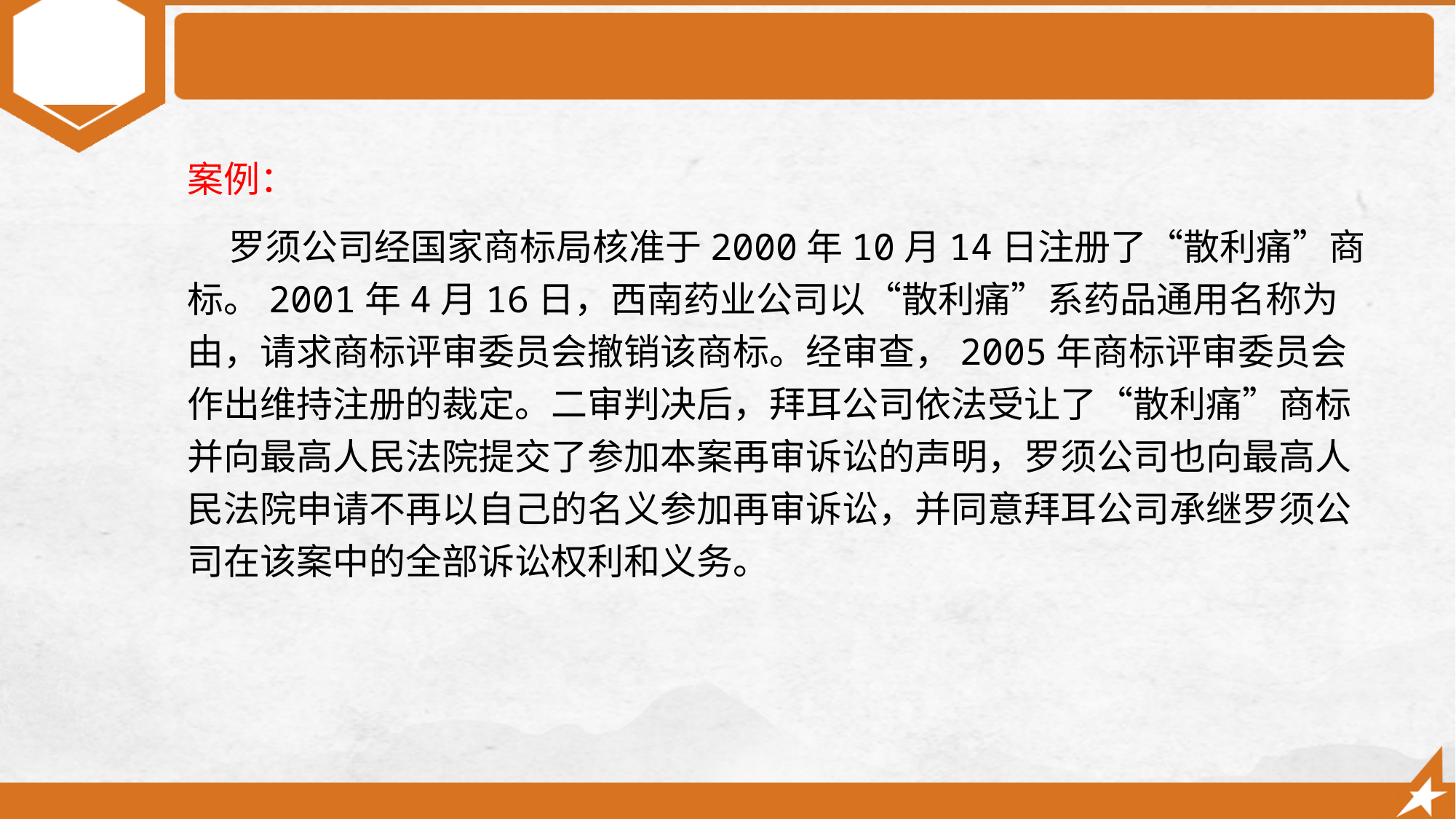

案例：
    罗须公司经国家商标局核准于2000年10月14日注册了“散利痛”商标。2001年4月16日，西南药业公司以“散利痛”系药品通用名称为由，请求商标评审委员会撤销该商标。经审查，2005年商标评审委员会作出维持注册的裁定。二审判决后，拜耳公司依法受让了“散利痛”商标并向最高人民法院提交了参加本案再审诉讼的声明，罗须公司也向最高人民法院申请不再以自己的名义参加再审诉讼，并同意拜耳公司承继罗须公司在该案中的全部诉讼权利和义务。